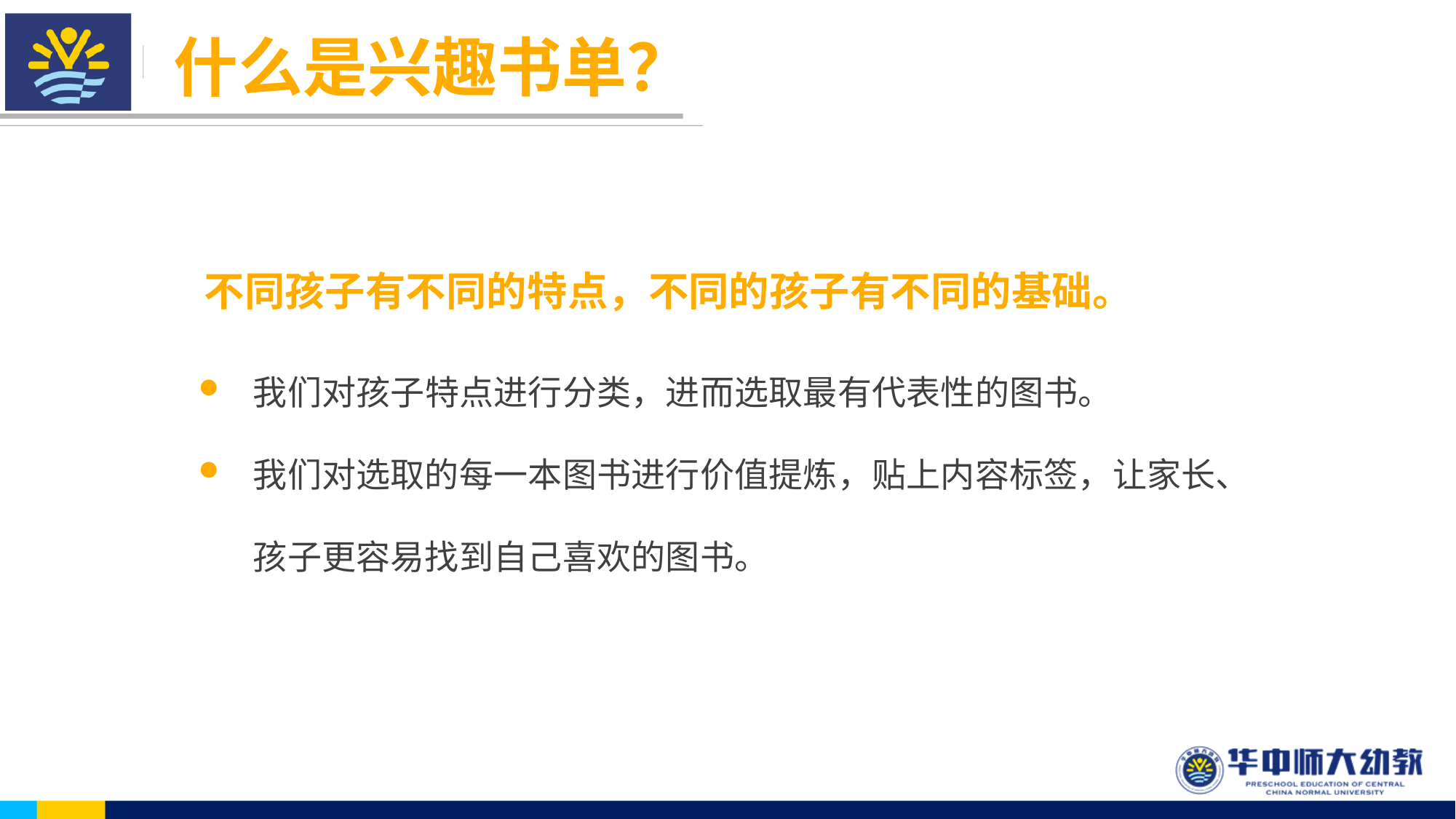

什么是兴趣书单？
不同孩子有不同的特点，不同的孩子有不同的基础。
我们对孩子特点进行分类，进而选取最有代表性的图书。
我们对选取的每一本图书进行价值提炼，贴上内容标签，让家长、孩子更容易找到自己喜欢的图书。